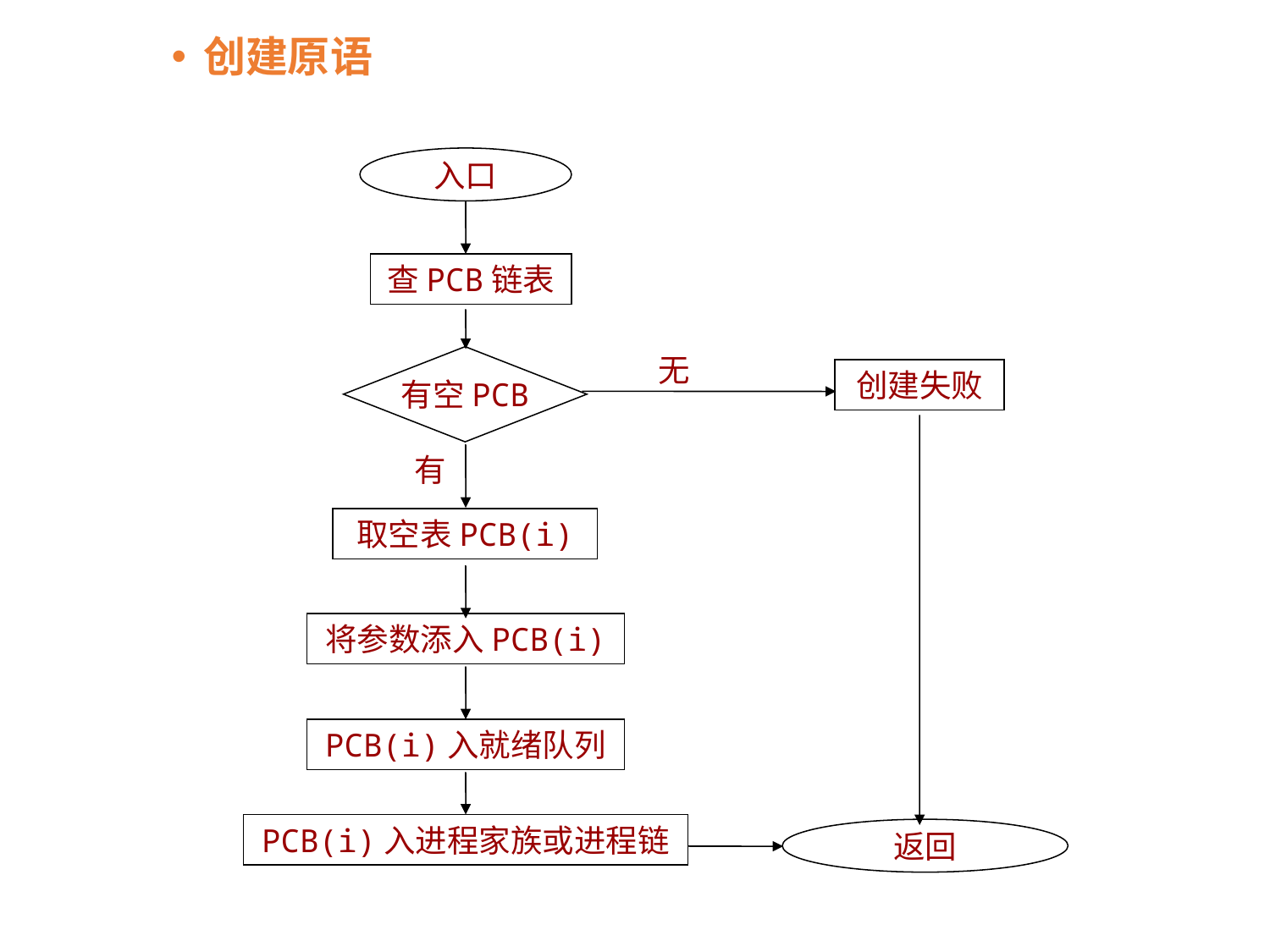

创建原语
入口

查PCB链表

无
有空PCB
创建失败

有

取空表PCB(i)

将参数添入PCB(i)

PCB(i)入就绪队列

PCB(i)入进程家族或进程链
返回